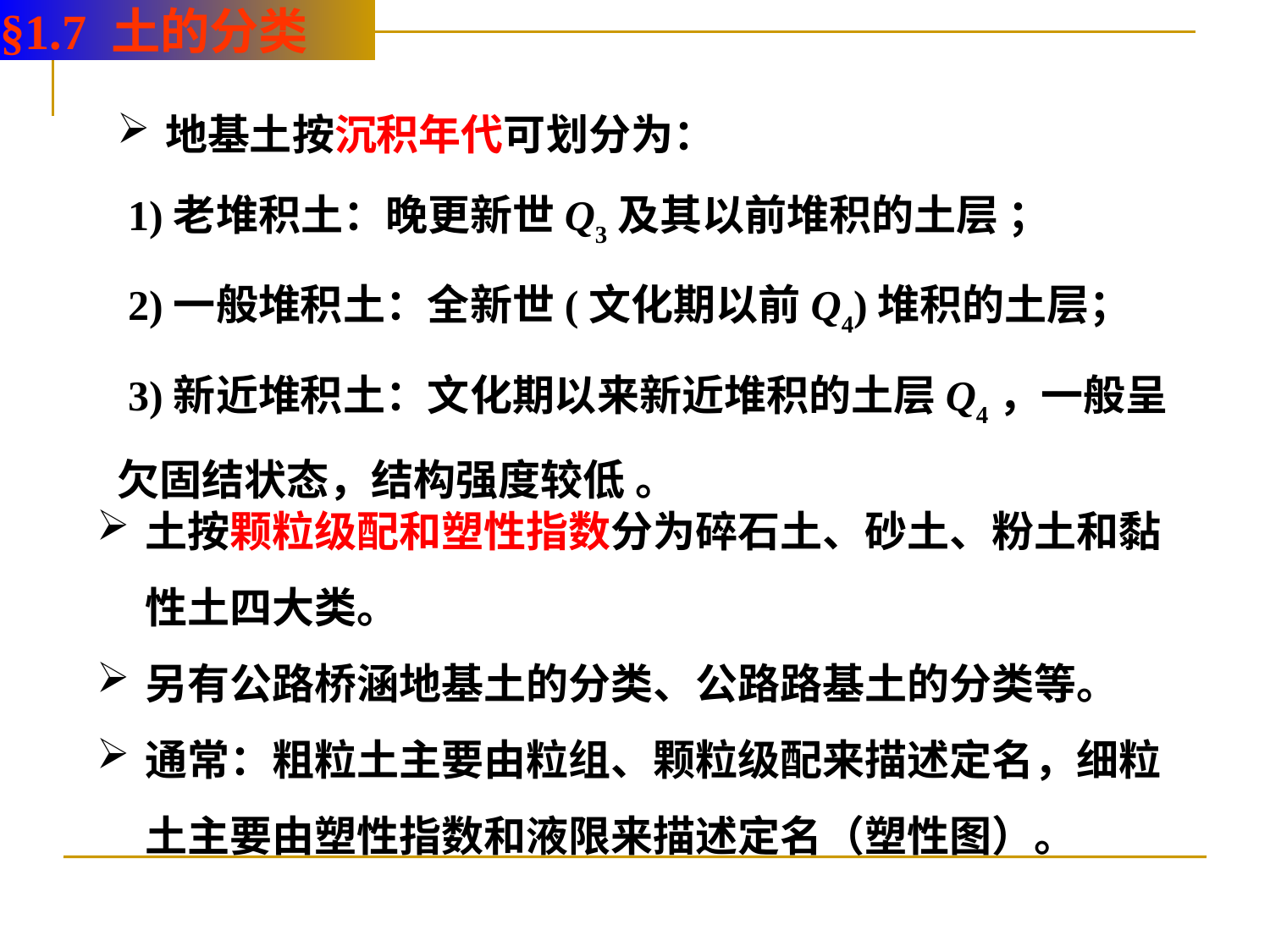

§1.7 土的分类
地基土按沉积年代可划分为：
 1)老堆积土：晚更新世Q3及其以前堆积的土层 ；
 2)一般堆积土：全新世(文化期以前Q4)堆积的土层；
 3)新近堆积土：文化期以来新近堆积的土层Q4，一般呈欠固结状态，结构强度较低 。
土按颗粒级配和塑性指数分为碎石土、砂土、粉土和黏性土四大类。
另有公路桥涵地基土的分类、公路路基土的分类等。
通常：粗粒土主要由粒组、颗粒级配来描述定名，细粒土主要由塑性指数和液限来描述定名（塑性图）。